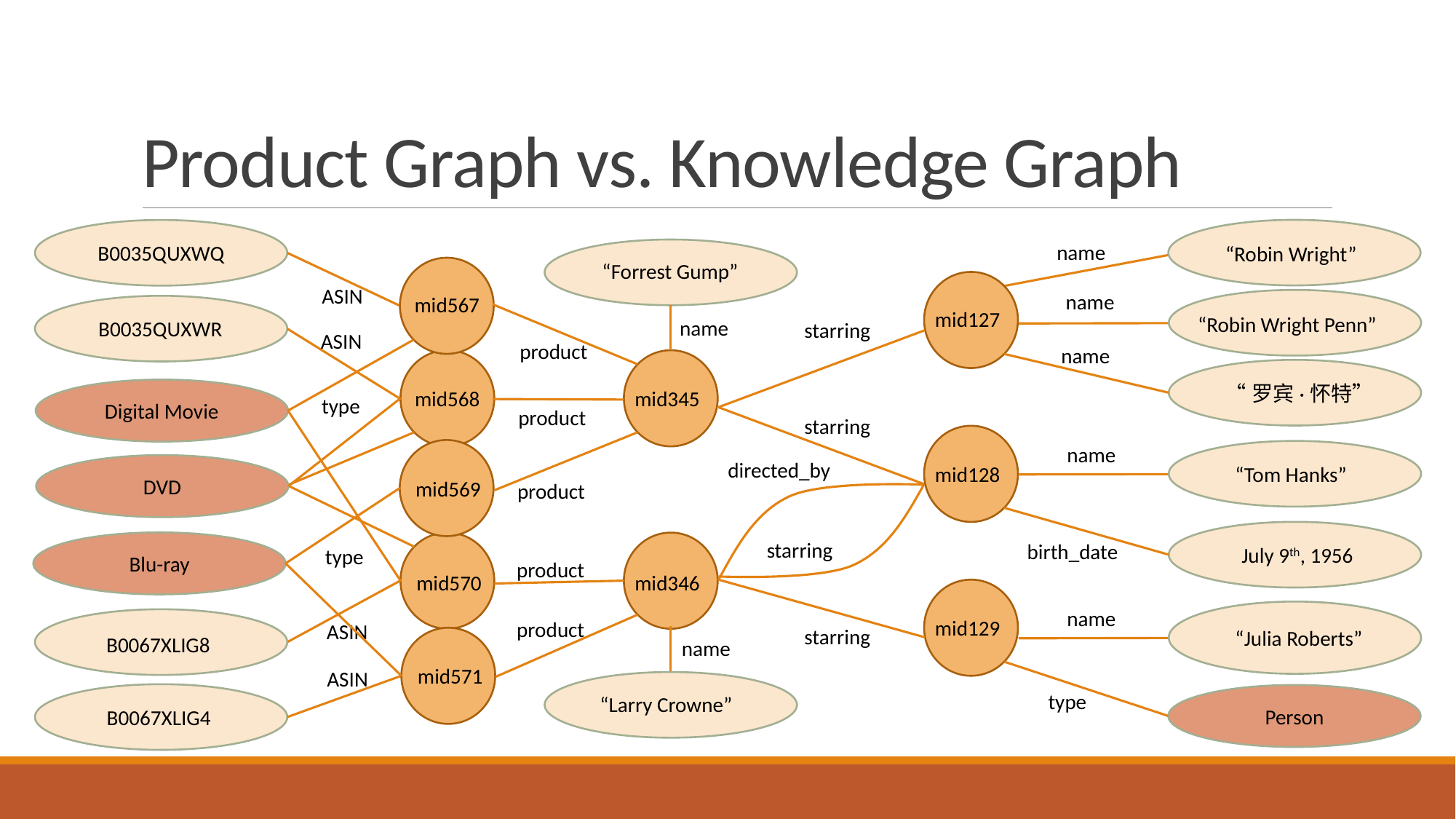

# Product Graph vs. Knowledge Graph

B0035QUXWQ
name
“Robin Wright”

“Forrest Gump”

ASIN
name
mid567

mid127
“Robin Wright Penn”
name
B0035QUXWR
starring
ASIN
product
name

“罗宾·怀特”
Digital Movie
mid568
mid345
type
product
starring

name

directed_by
DVD
mid128
“Tom Hanks”
mid569
product

 July 9th, 1956
starring
Blu-ray

birth_date
type
product
mid570
mid346

name

mid129
product
ASIN
starring
“Julia Roberts”
B0067XLIG8

name
mid571
ASIN

type
B0067XLIG4
Person
“Larry Crowne”